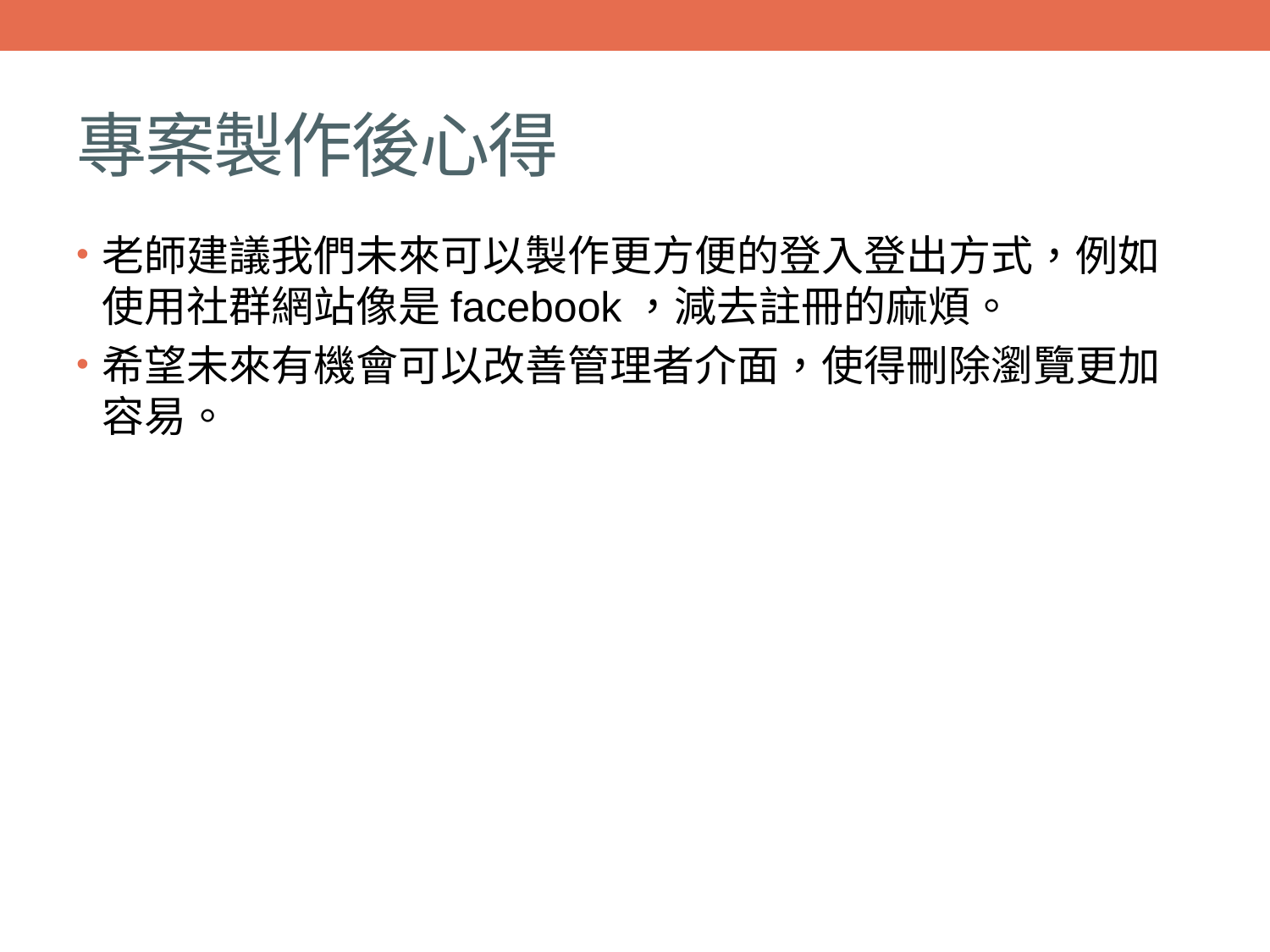

# 專案製作後心得
老師建議我們未來可以製作更方便的登入登出方式，例如使用社群網站像是facebook，減去註冊的麻煩。
希望未來有機會可以改善管理者介面，使得刪除瀏覽更加容易。